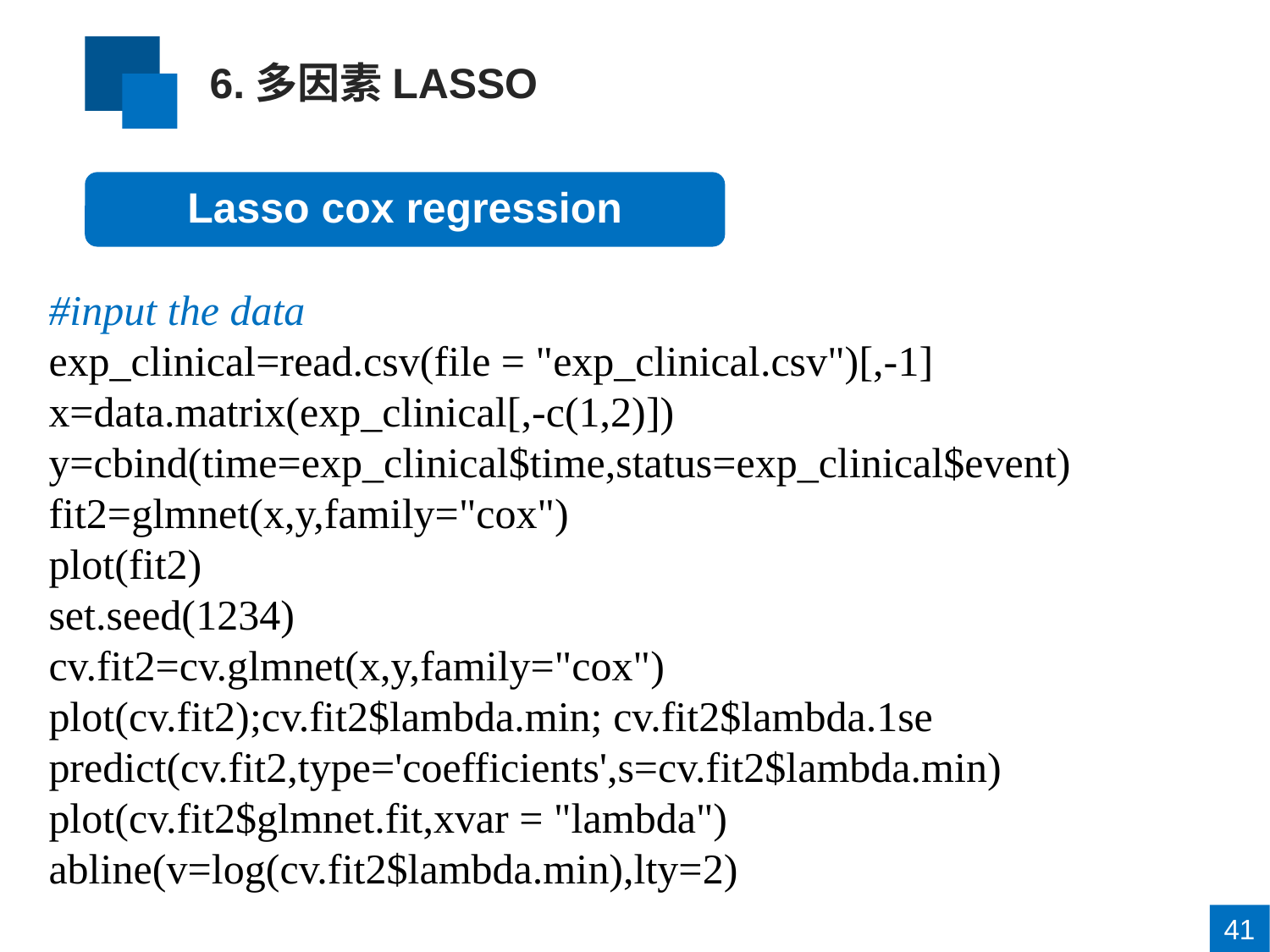

6.多因素LASSO
Lasso cox regression
#input the data
exp_clinical=read.csv(file = "exp_clinical.csv")[,-1]
x=data.matrix(exp_clinical[,-c(1,2)])
y=cbind(time=exp_clinical$time,status=exp_clinical$event)
fit2=glmnet(x,y,family="cox")
plot(fit2)
set.seed(1234)
cv.fit2=cv.glmnet(x,y,family="cox")
plot(cv.fit2);cv.fit2$lambda.min; cv.fit2$lambda.1se
predict(cv.fit2,type='coefficients',s=cv.fit2$lambda.min)
plot(cv.fit2$glmnet.fit,xvar = "lambda")
abline(v=log(cv.fit2$lambda.min),lty=2)

41